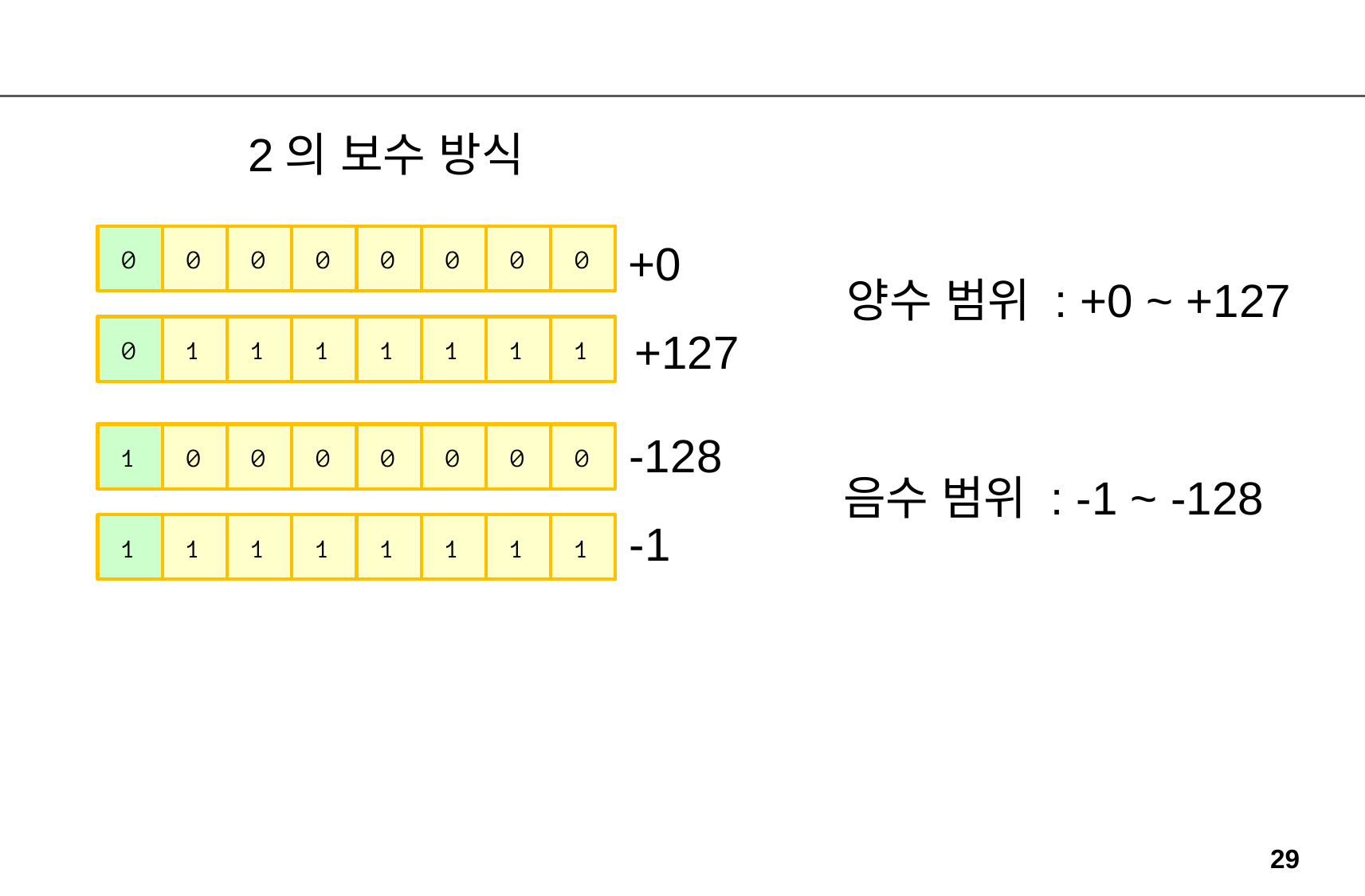

2의 보수 방식
0
0
0
0
0
0
0
0
+0
양수 범위 : +0 ~ +127
0
1
1
1
1
1
1
1
+127
-128
1
0
0
0
0
0
0
0
음수 범위 : -1 ~ -128
-1
1
1
1
1
1
1
1
1